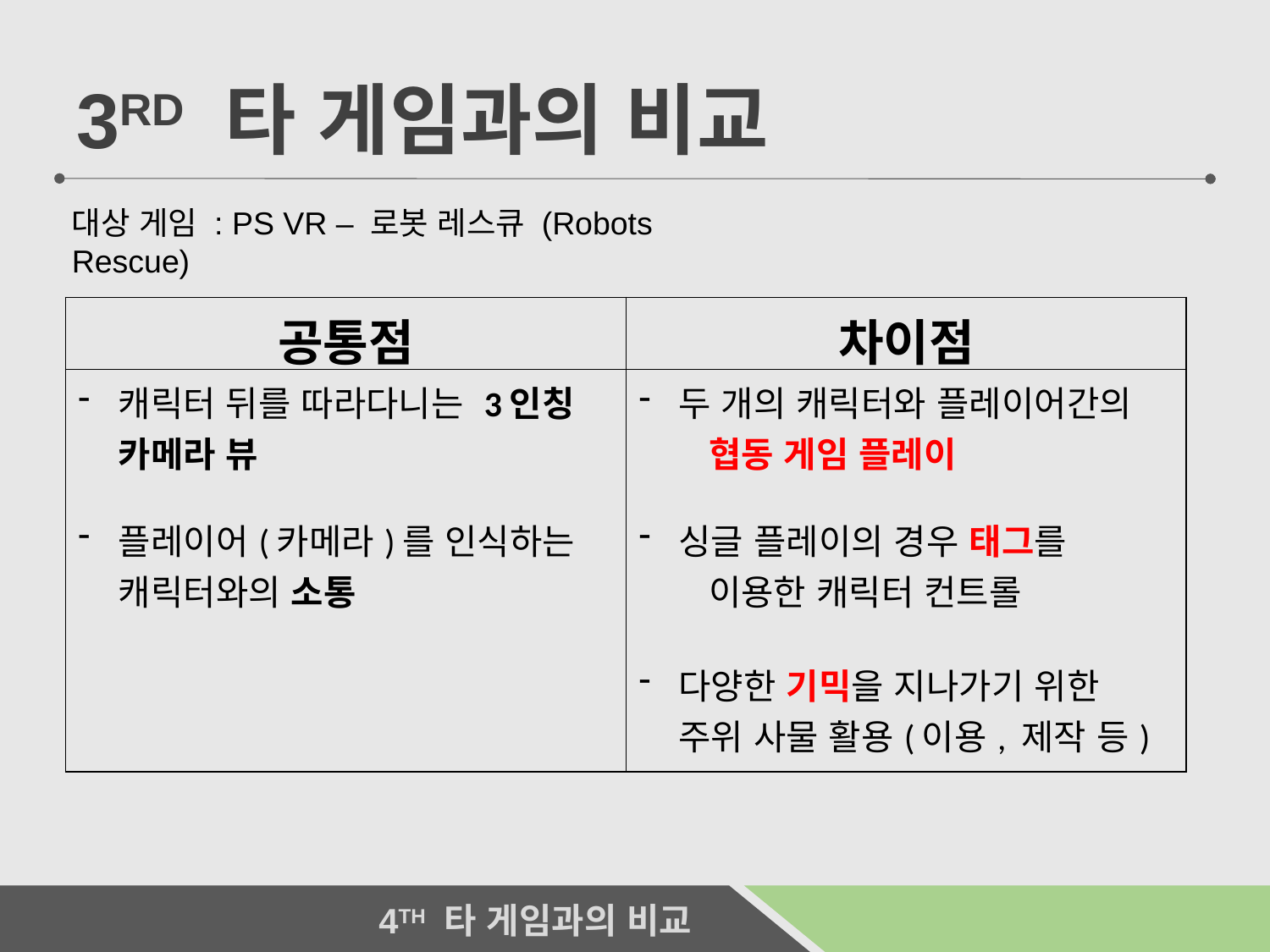

3RD 타 게임과의 비교
대상 게임 : PS VR – 로봇 레스큐 (Robots Rescue)
| 공통점 | 차이점 |
| --- | --- |
| 캐릭터 뒤를 따라다니는 3인칭 카메라 뷰 플레이어(카메라)를 인식하는 캐릭터와의 소통 | 두 개의 캐릭터와 플레이어간의 협동 게임 플레이 싱글 플레이의 경우 태그를 이용한 캐릭터 컨트롤 다양한 기믹을 지나가기 위한 주위 사물 활용(이용, 제작 등) |
7

 4TH 타 게임과의 비교